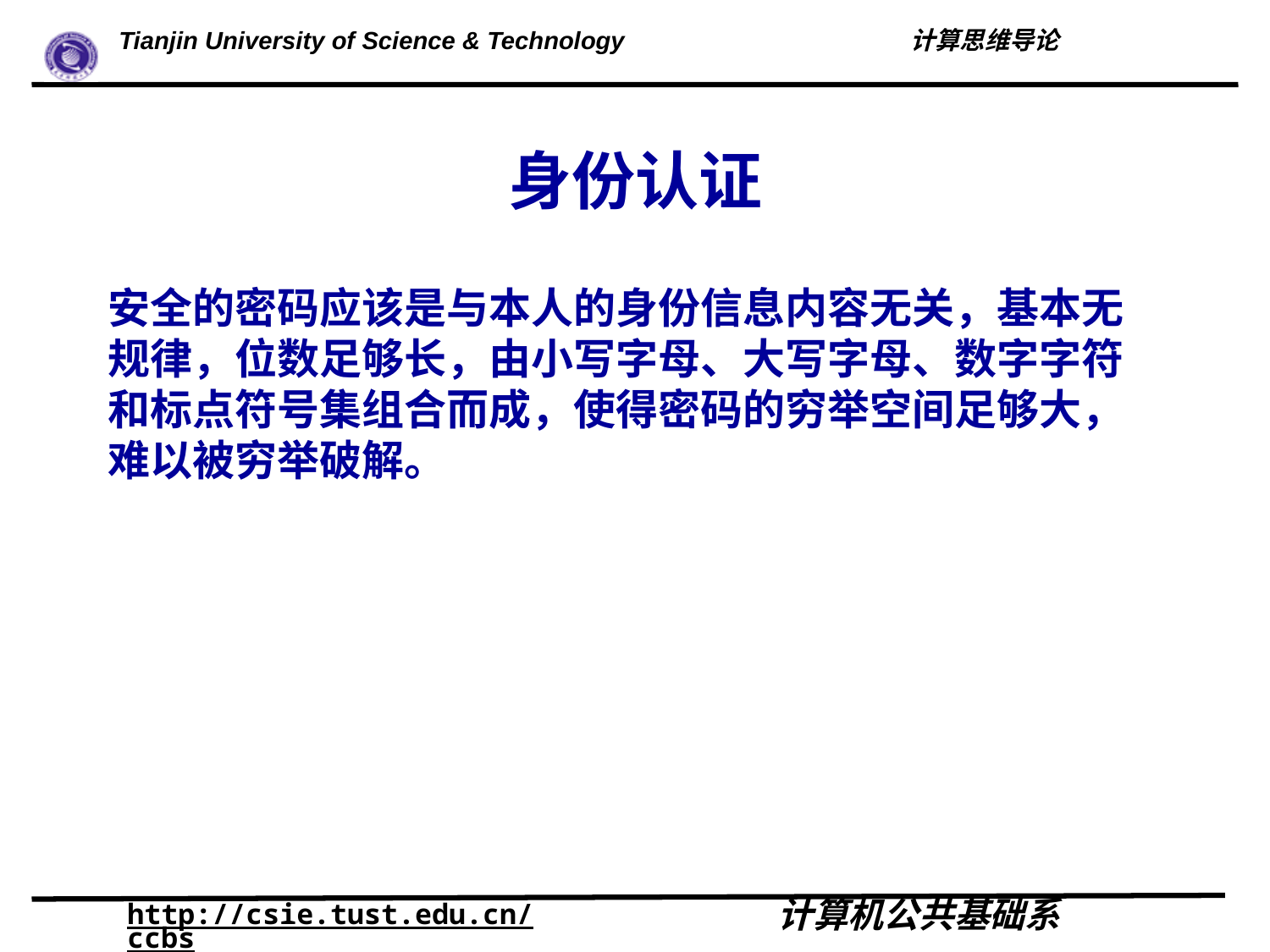

# 身份认证
安全的密码应该是与本人的身份信息内容无关，基本无规律，位数足够长，由小写字母、大写字母、数字字符和标点符号集组合而成，使得密码的穷举空间足够大，难以被穷举破解。